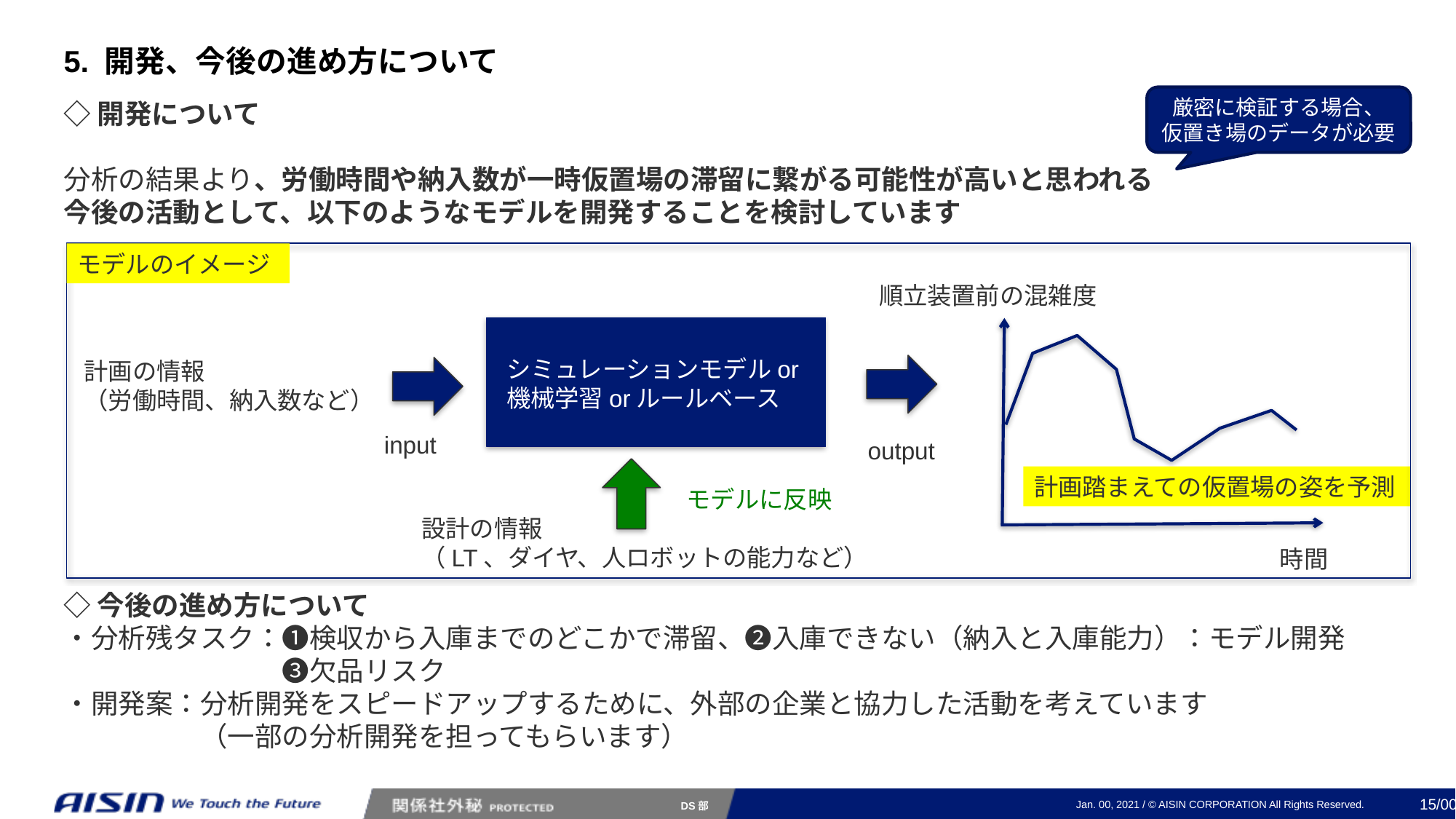

5. 開発、今後の進め方について
厳密に検証する場合、
仮置き場のデータが必要
◇開発について

分析の結果より、労働時間や納入数が一時仮置場の滞留に繋がる可能性が高いと思われる
今後の活動として、以下のようなモデルを開発することを検討しています

◇今後の進め方について
・分析残タスク：❶検収から入庫までのどこかで滞留、❷入庫できない（納入と入庫能力）：モデル開発
　　　　　　　　❸欠品リスク
・開発案：分析開発をスピードアップするために、外部の企業と協力した活動を考えています
　　　　　（一部の分析開発を担ってもらいます）

モデルのイメージ
順立装置前の混雑度

シミュレーションモデルor
機械学習orルールベース
計画の情報
（労働時間、納入数など）

input
output

計画踏まえての仮置場の姿を予測
モデルに反映
設計の情報
（LT、ダイヤ、人ロボットの能力など）
時間